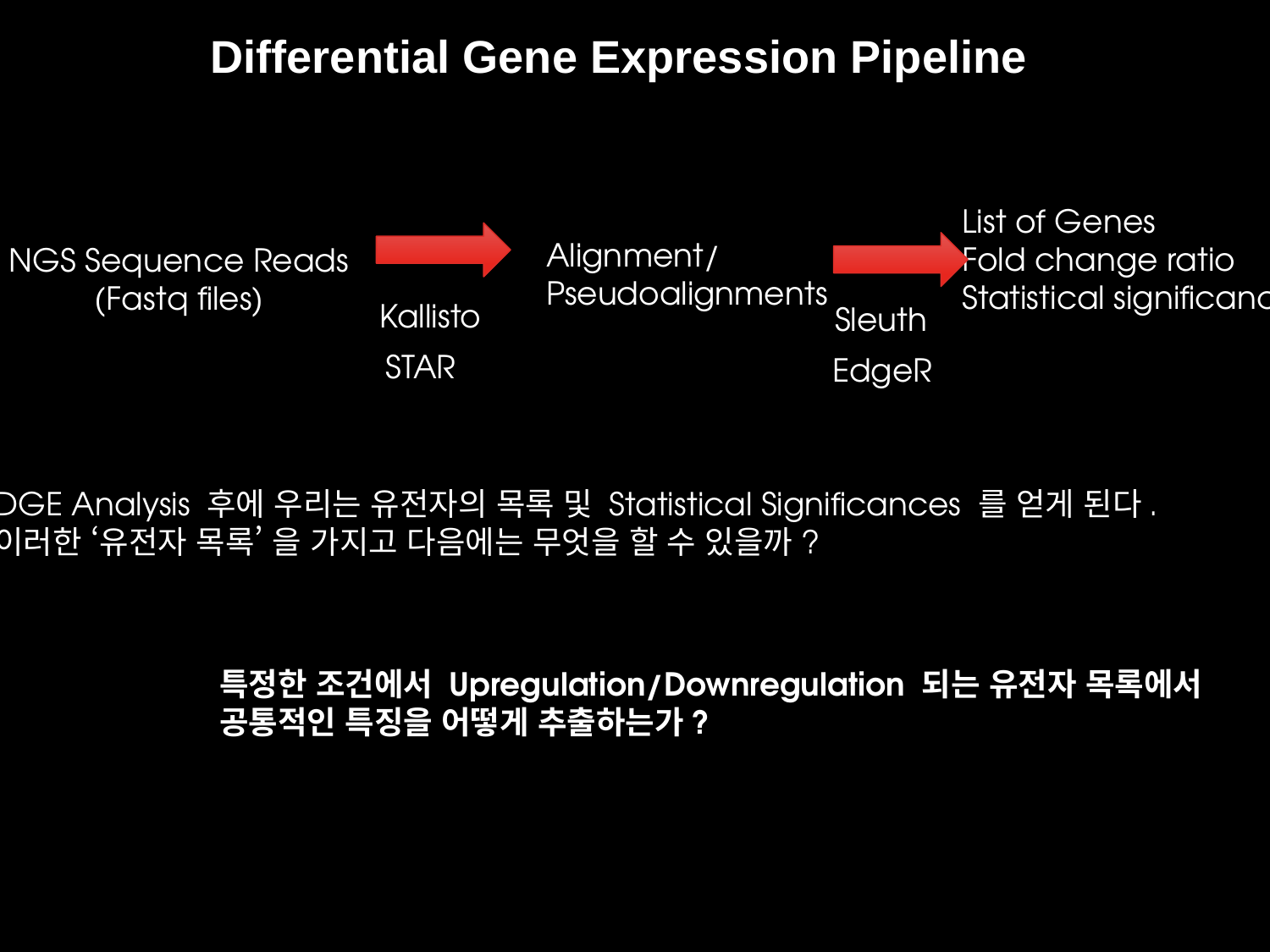

Differential Gene Expression Pipeline
List of Genes
Fold change ratio
Statistical significances

Alignment/
Pseudoalignments

NGS Sequence Reads
(Fastq files)
Kallisto
Sleuth
STAR
EdgeR
DGE Analysis 후에 우리는 유전자의 목록 및 Statistical Significances 를 얻게 된다.
이러한 ‘유전자 목록’ 을 가지고 다음에는 무엇을 할 수 있을까?
특정한 조건에서 Upregulation/Downregulation 되는 유전자 목록에서
공통적인 특징을 어떻게 추출하는가?